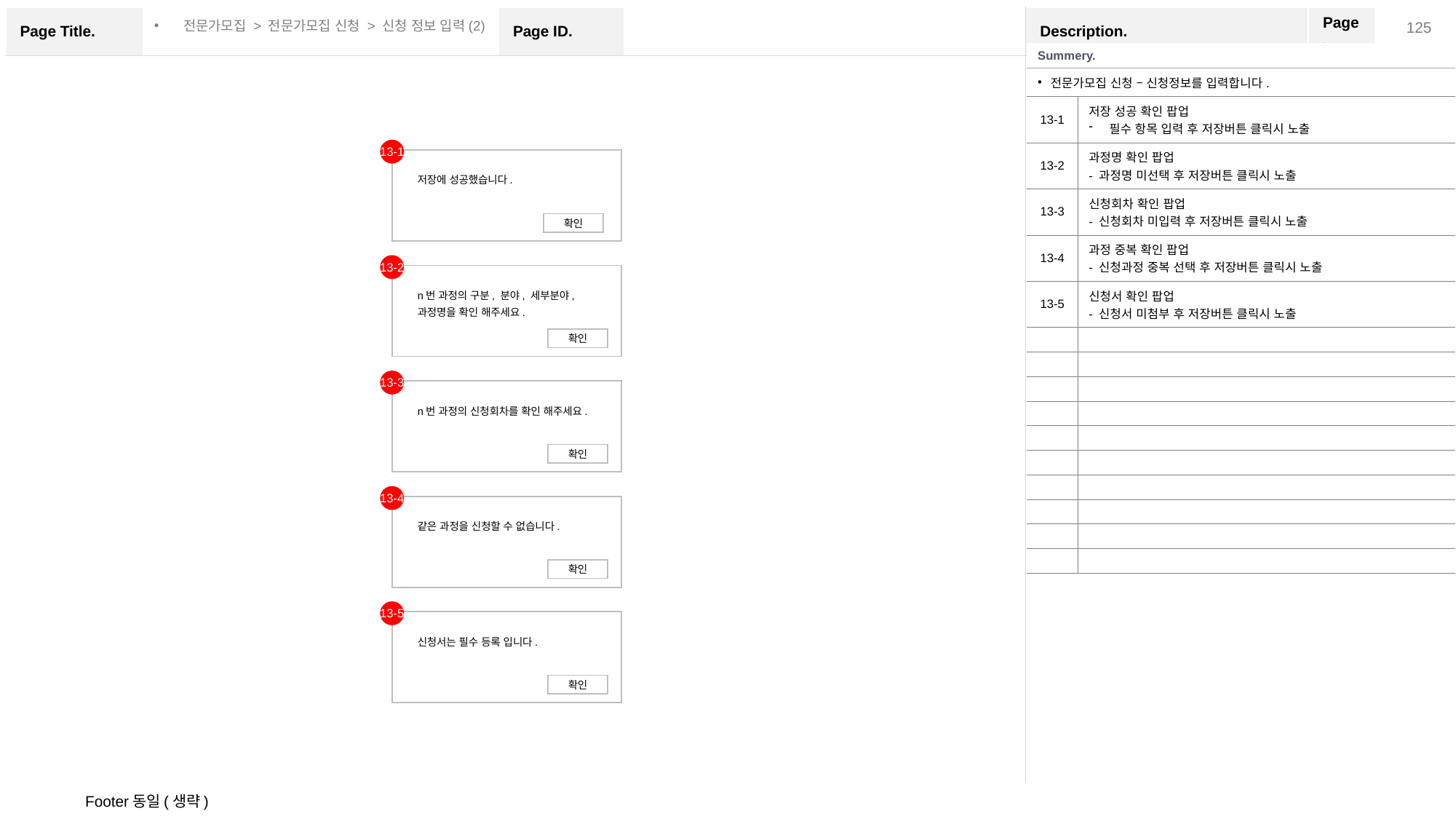

전문가모집 > 전문가모집 신청 > 신청 정보 입력(2)

| Summery. |  |
| --- | --- |
| 전문가모집 신청 – 신청정보를 입력합니다. |  |
| 13-1 | 저장 성공 확인 팝업 필수 항목 입력 후 저장버튼 클릭시 노출 |
| 13-2 | 과정명 확인 팝업 - 과정명 미선택 후 저장버튼 클릭시 노출 |
| 13-3 | 신청회차 확인 팝업 - 신청회차 미입력 후 저장버튼 클릭시 노출 |
| 13-4 | 과정 중복 확인 팝업 - 신청과정 중복 선택 후 저장버튼 클릭시 노출 |
| 13-5 | 신청서 확인 팝업 - 신청서 미첨부 후 저장버튼 클릭시 노출 |
|  |  |
|  |  |
|  |  |
|  |  |
|  |  |
|  |  |
|  |  |
|  |  |
|  |  |
|  |  |
13-1

저장에 성공했습니다.
확인
13-2

n번 과정의 구분, 분야, 세부분야, 과정명을 확인 해주세요.
확인
13-3

n번 과정의 신청회차를 확인 해주세요.
확인
13-4

같은 과정을 신청할 수 없습니다.
확인
13-5

신청서는 필수 등록 입니다.
확인
Footer동일(생략)